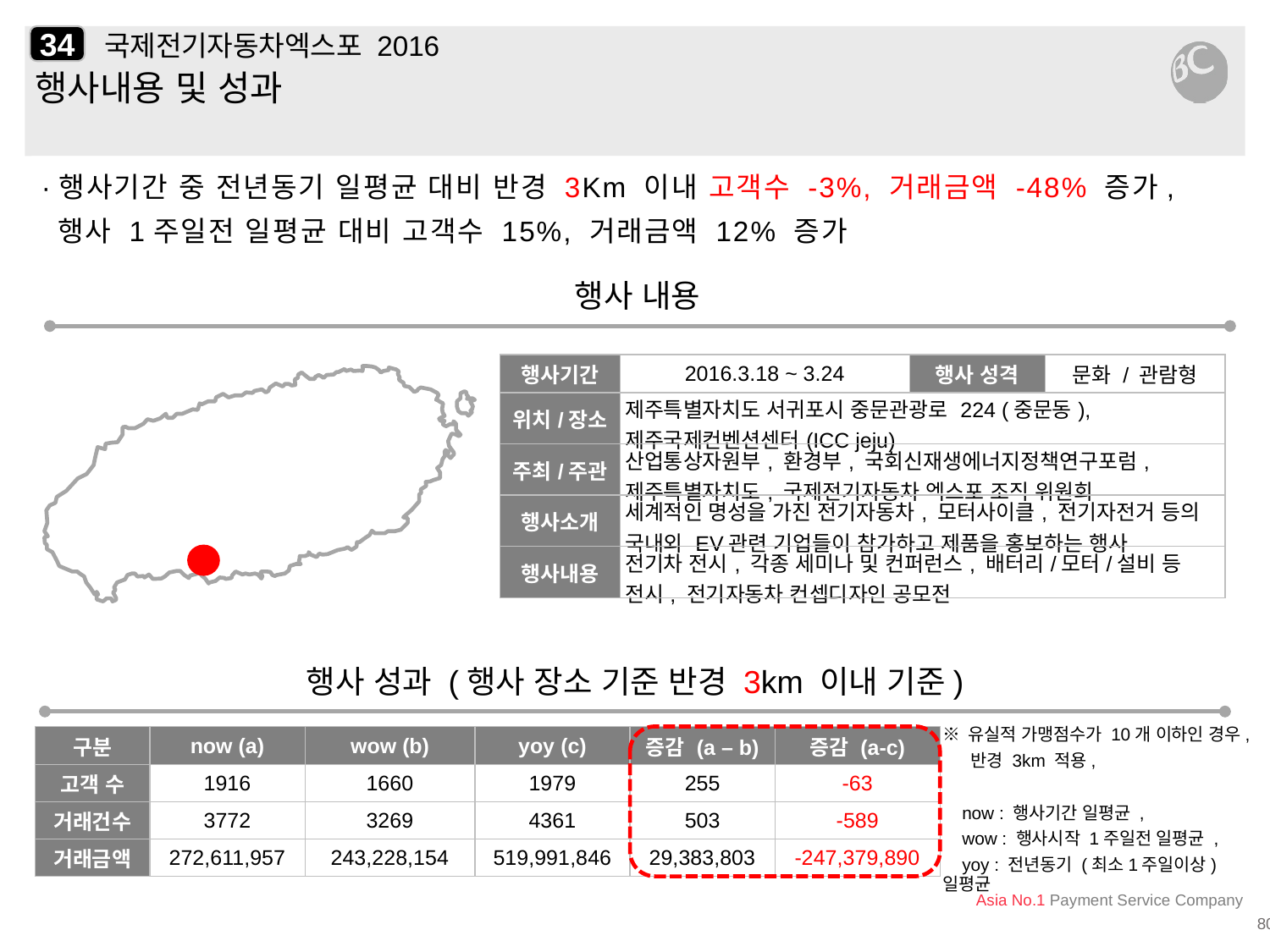

34
# 국제전기자동차엑스포 2016
행사내용 및 성과
·행사기간 중 전년동기 일평균 대비 반경 3Km 이내 고객수 -3%, 거래금액 -48% 증가,
 행사 1주일전 일평균 대비 고객수 15%, 거래금액 12% 증가
행사 내용
| 행사기간 | 2016.3.18 ~ 3.24 | 행사 성격 | 문화 / 관람형 |
| --- | --- | --- | --- |
| 위치/장소 | 제주특별자치도 서귀포시 중문관광로 224 (중문동), 제주국제컨벤션센터(ICC jeju) |  |  |
| 주최/주관 | 산업통상자원부, 환경부, 국회신재생에너지정책연구포럼, 제주특별자치도, 국제전기자동차 엑스포 조직 위원회 |  |  |
| 행사소개 | 세계적인 명성을 가진 전기자동차, 모터사이클, 전기자전거 등의 국내외 EV관련 기업들이 참가하고 제품을 홍보하는 행사 |  |  |
| 행사내용 | 전기차 전시, 각종 세미나 및 컨퍼런스, 배터리/모터/설비 등 전시, 전기자동차 컨셉디자인 공모전 |  |  |

행사 성과 (행사 장소 기준 반경 3km 이내 기준)
※ 유실적 가맹점수가 10개 이하인 경우,
     반경 3km 적용,

    now : 행사기간 일평균 ,
    wow : 행사시작 1주일전 일평균 ,
    yoy : 전년동기 (최소1주일이상) 일평균
| 구분 | now (a) | wow (b) | yoy (c) | 증감 (a – b) | 증감 (a-c) |
| --- | --- | --- | --- | --- | --- |
| 고객 수 | 1916 | 1660 | 1979 | 255 | -63 |
| 거래건수 | 3772 | 3269 | 4361 | 503 | -589 |
| 거래금액 | 272,611,957 | 243,228,154 | 519,991,846 | 29,383,803 | -247,379,890 |